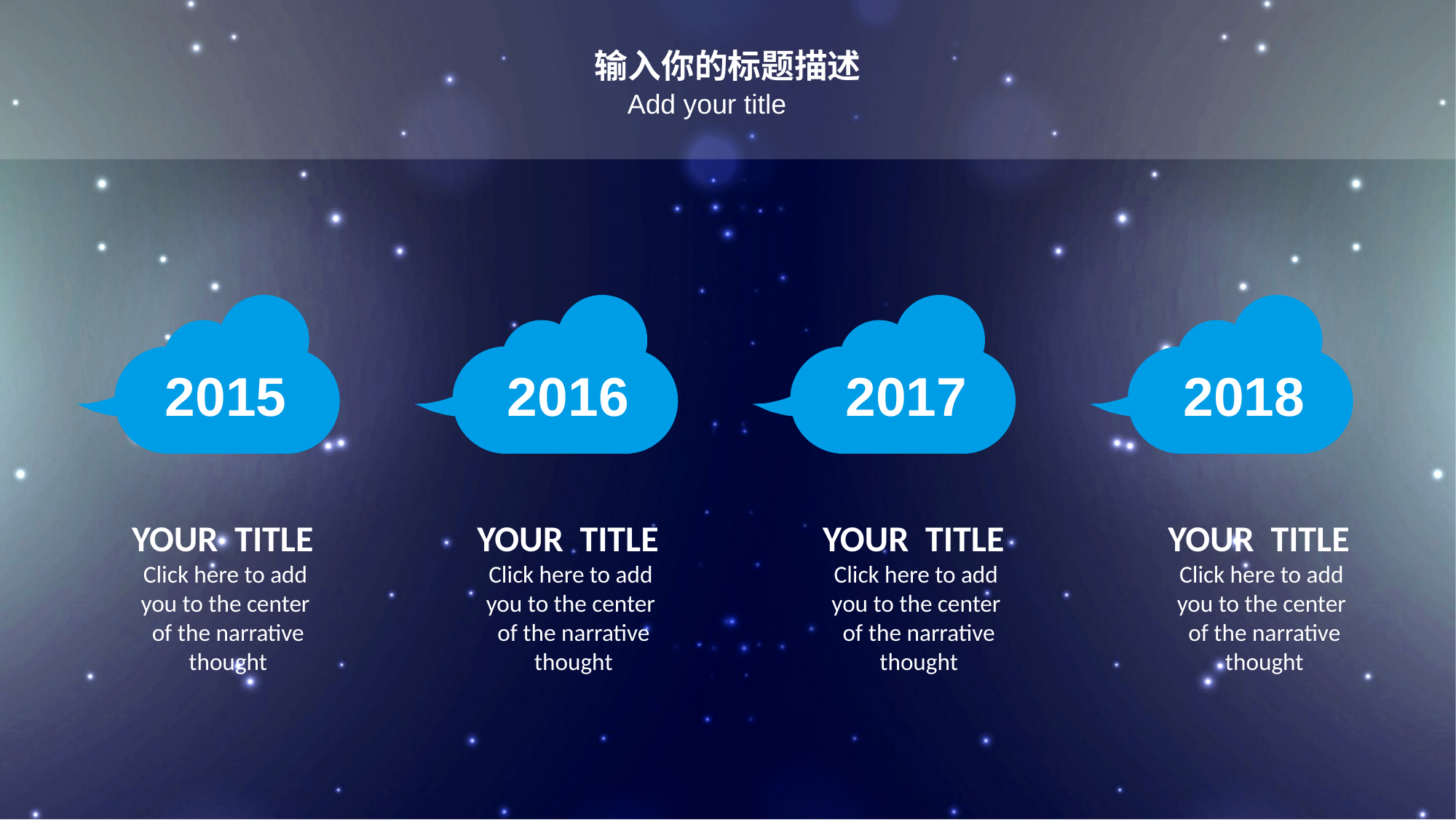

输入你的标题描述
Add your title

2015
2016
2017
2018
YOUR  TITLE
  Click here to add
  you to the center
  of the narrative
  thought
YOUR  TITLE
  Click here to add
  you to the center
  of the narrative
  thought
YOUR  TITLE
  Click here to add
  you to the center
  of the narrative
  thought
YOUR  TITLE
  Click here to add
  you to the center
  of the narrative
  thought